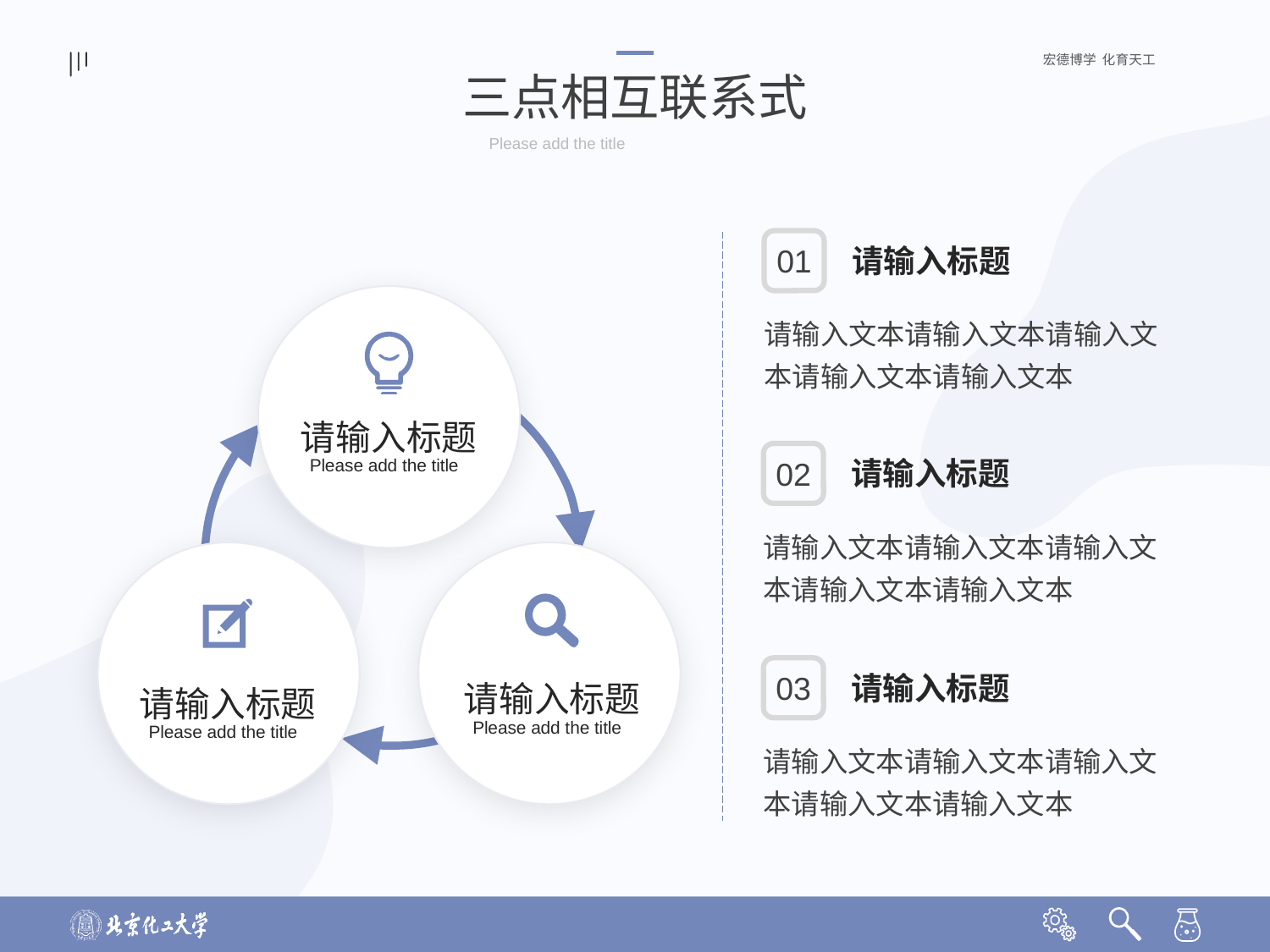

三点相互联系式
Please add the title
01
请输入标题

请输入文本请输入文本请输入文本请输入文本请输入文本

请输入标题
Please add the title
02
请输入标题
请输入文本请输入文本请输入文本请输入文本请输入文本

03
请输入标题
请输入标题
Please add the title
请输入标题
Please add the title
请输入文本请输入文本请输入文本请输入文本请输入文本